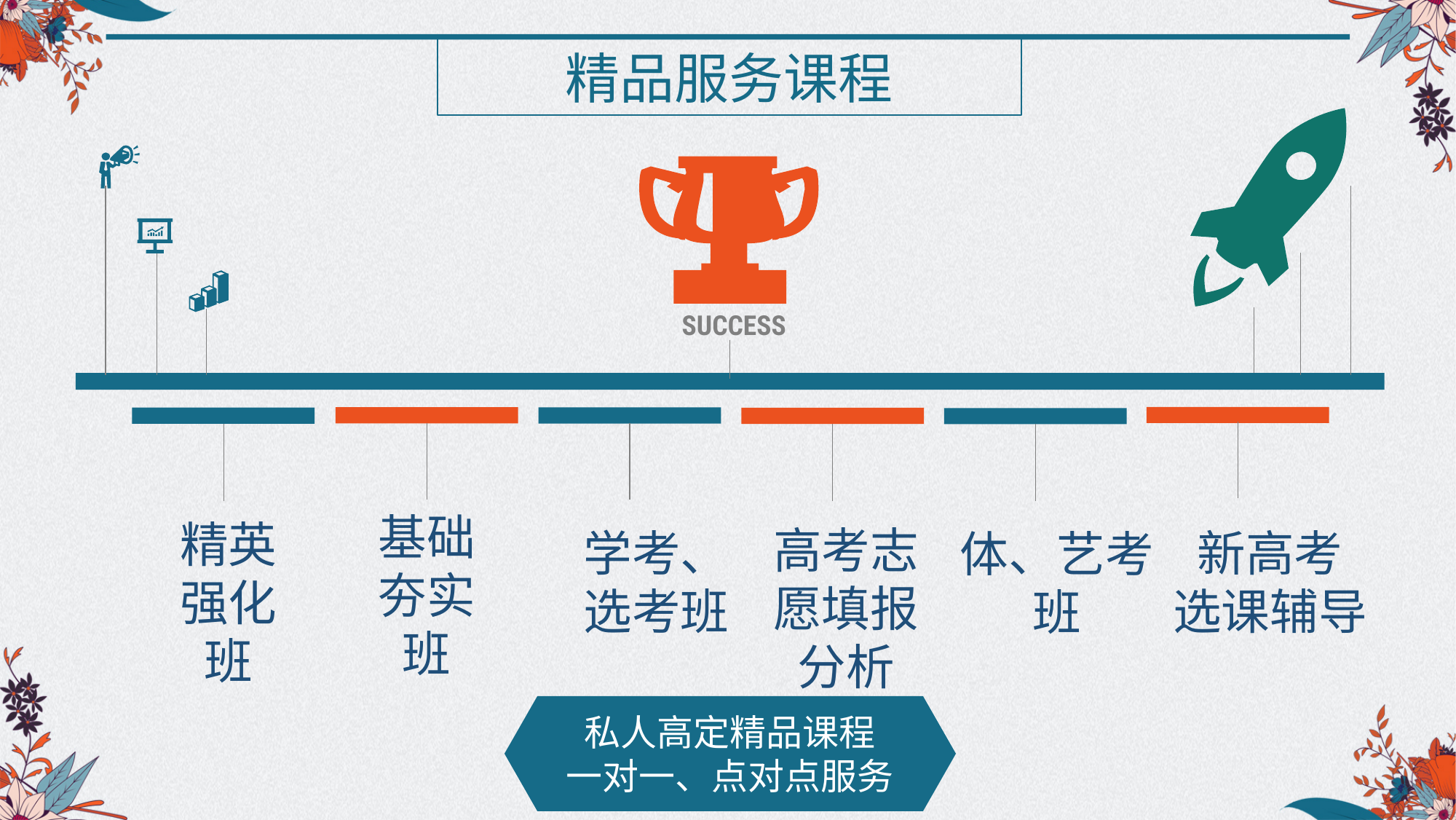

精品服务课程

SUCCESS

基础夯实班
精英强化班
高考志愿填报分析
学考、选考班
新高考
选课辅导
体、艺考班

私人高定精品课程
一对一、点对点服务